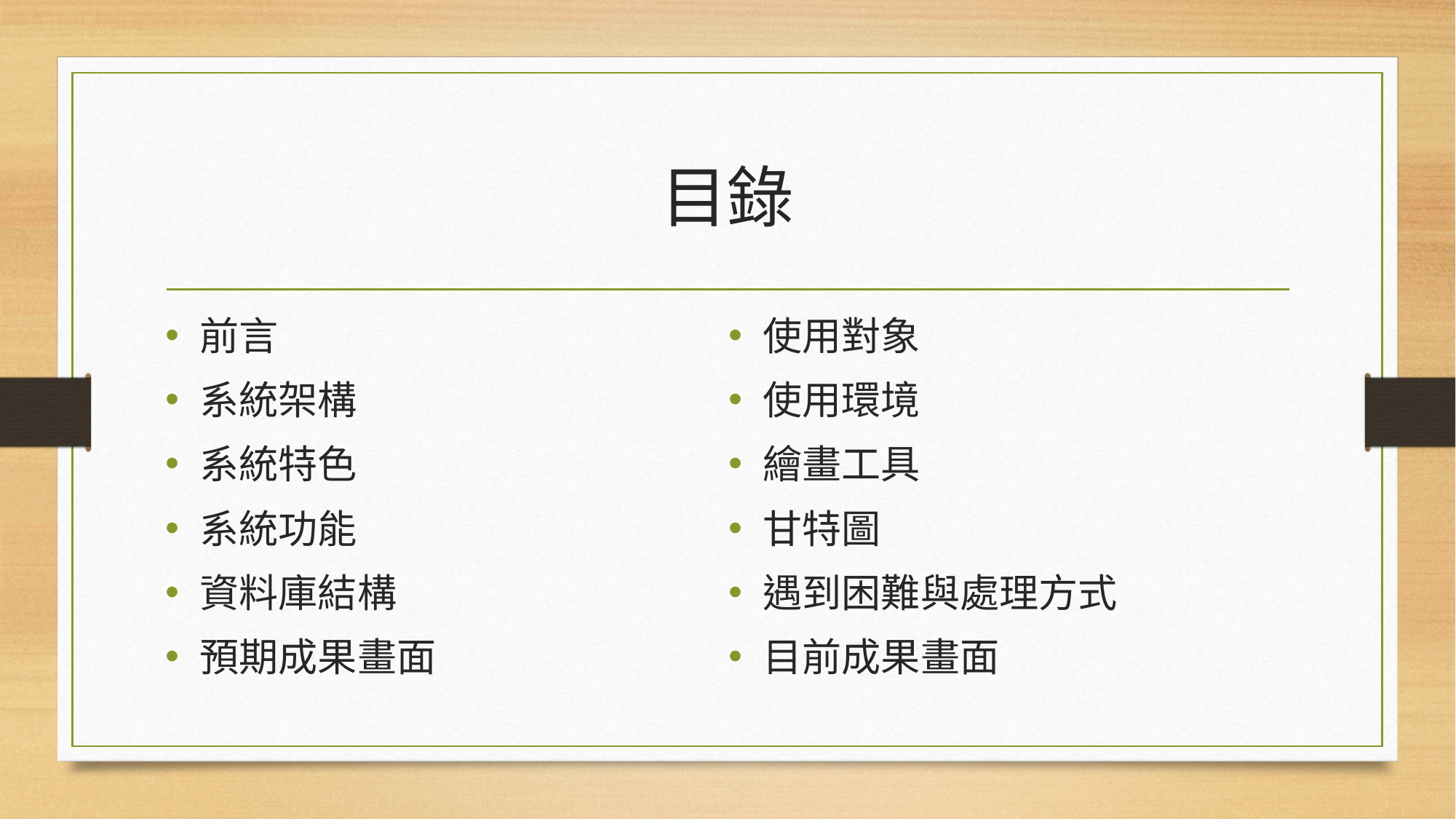

# 目錄
前言
系統架構
系統特色
系統功能
資料庫結構
預期成果畫面

使用對象
使用環境
繪畫工具
甘特圖
遇到困難與處理方式
目前成果畫面